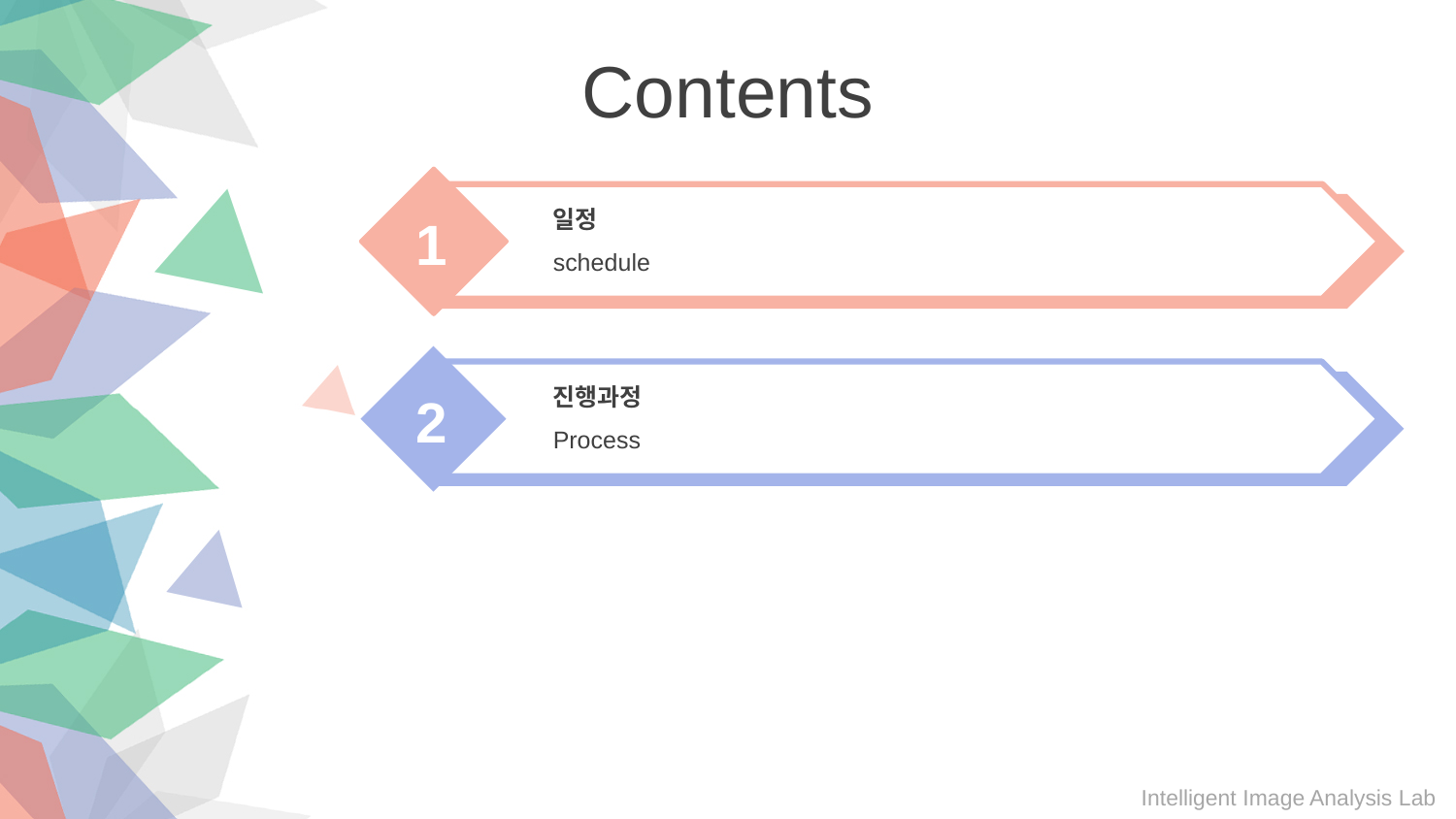

Contents

일정
schedule
1

진행과정
Process
2
4